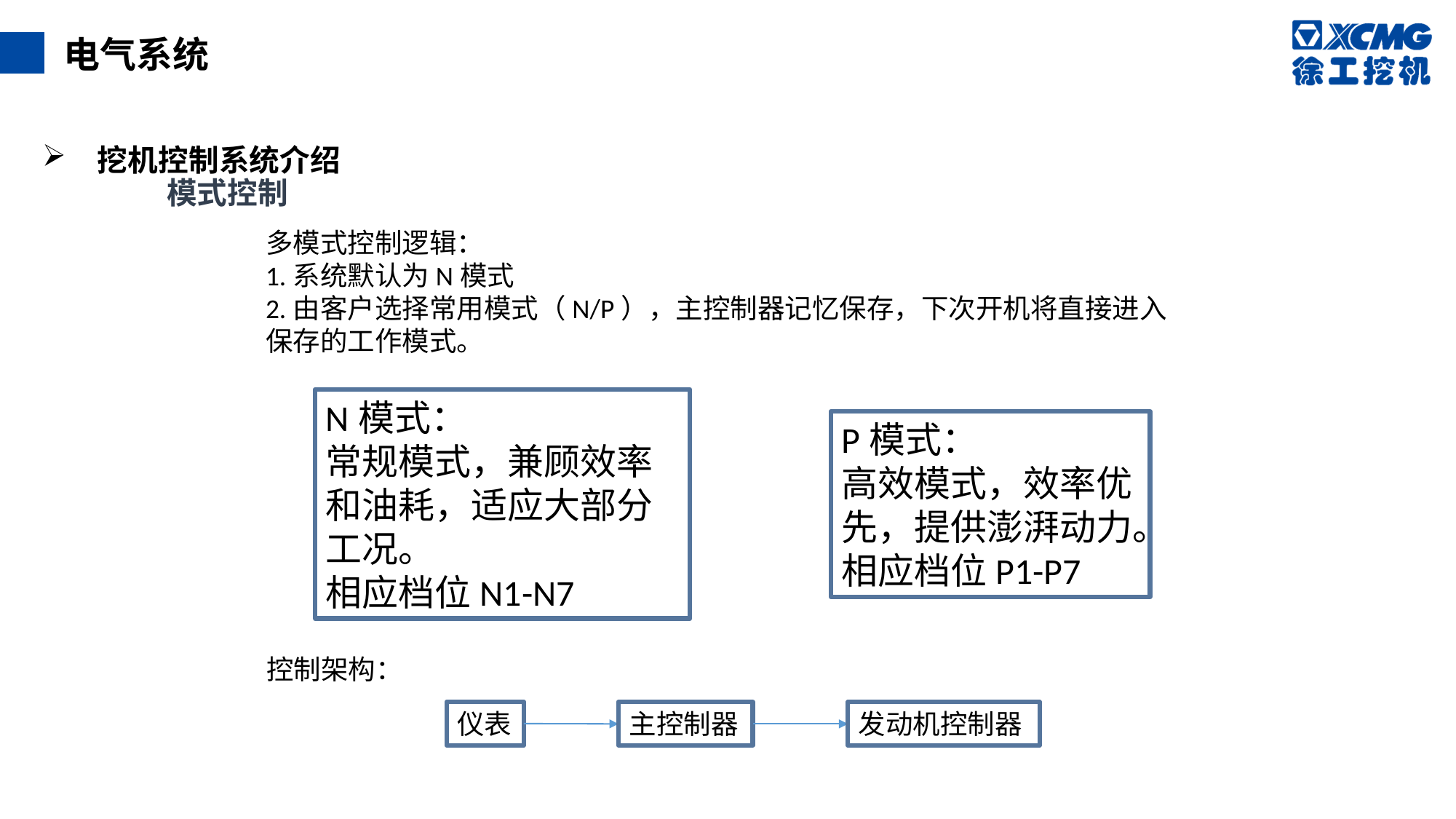

电气系统
 挖机控制系统介绍

    模式控制
多模式控制逻辑：
1.系统默认为N模式
2.由客户选择常用模式（N/P），主控制器记忆保存，下次开机将直接进入保存的工作模式。
N模式：
常规模式，兼顾效率和油耗，适应大部分工况。
相应档位N1-N7
P模式：
高效模式，效率优先，提供澎湃动力。
相应档位P1-P7
控制架构：
仪表
主控制器
发动机控制器